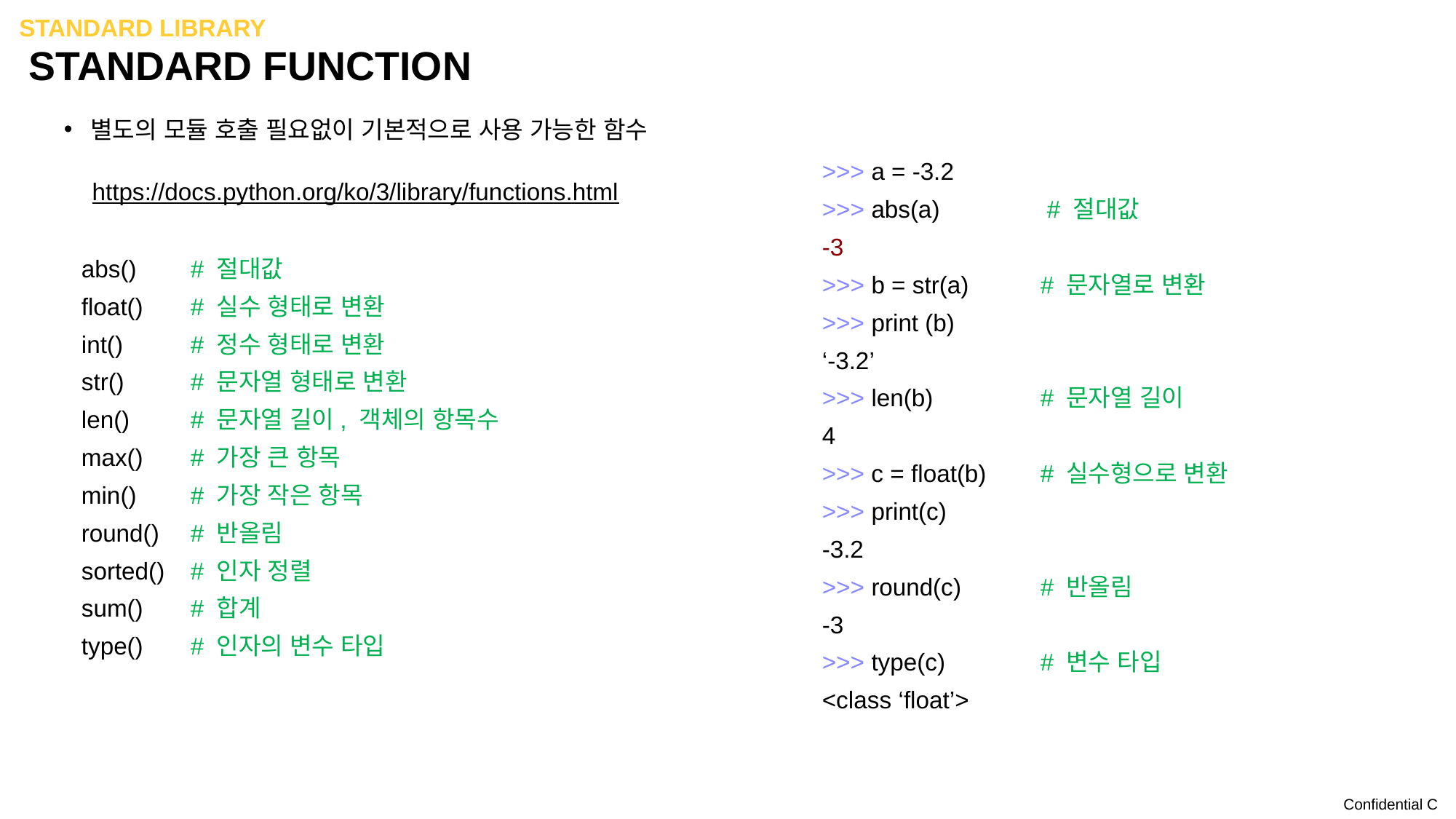

standard LIBRARY
# standard function
 별도의 모듈 호출 필요없이 기본적으로 사용 가능한 함수
https://docs.python.org/ko/3/library/functions.html
>>> a = -3.2
>>> abs(a)	 # 절대값
-3
>>> b = str(a)	# 문자열로 변환
>>> print (b)
‘-3.2’
>>> len(b)	# 문자열 길이
4
>>> c = float(b)	# 실수형으로 변환
>>> print(c)
-3.2
>>> round(c)	# 반올림
-3
>>> type(c)	# 변수 타입
<class ‘float’>
abs()	# 절대값
float()	# 실수 형태로 변환
int()	# 정수 형태로 변환
str()	# 문자열 형태로 변환
len()	# 문자열 길이, 객체의 항목수
max()	# 가장 큰 항목
min()	# 가장 작은 항목
round()	# 반올림
sorted()	# 인자 정렬
sum()	# 합계
type()	# 인자의 변수 타입